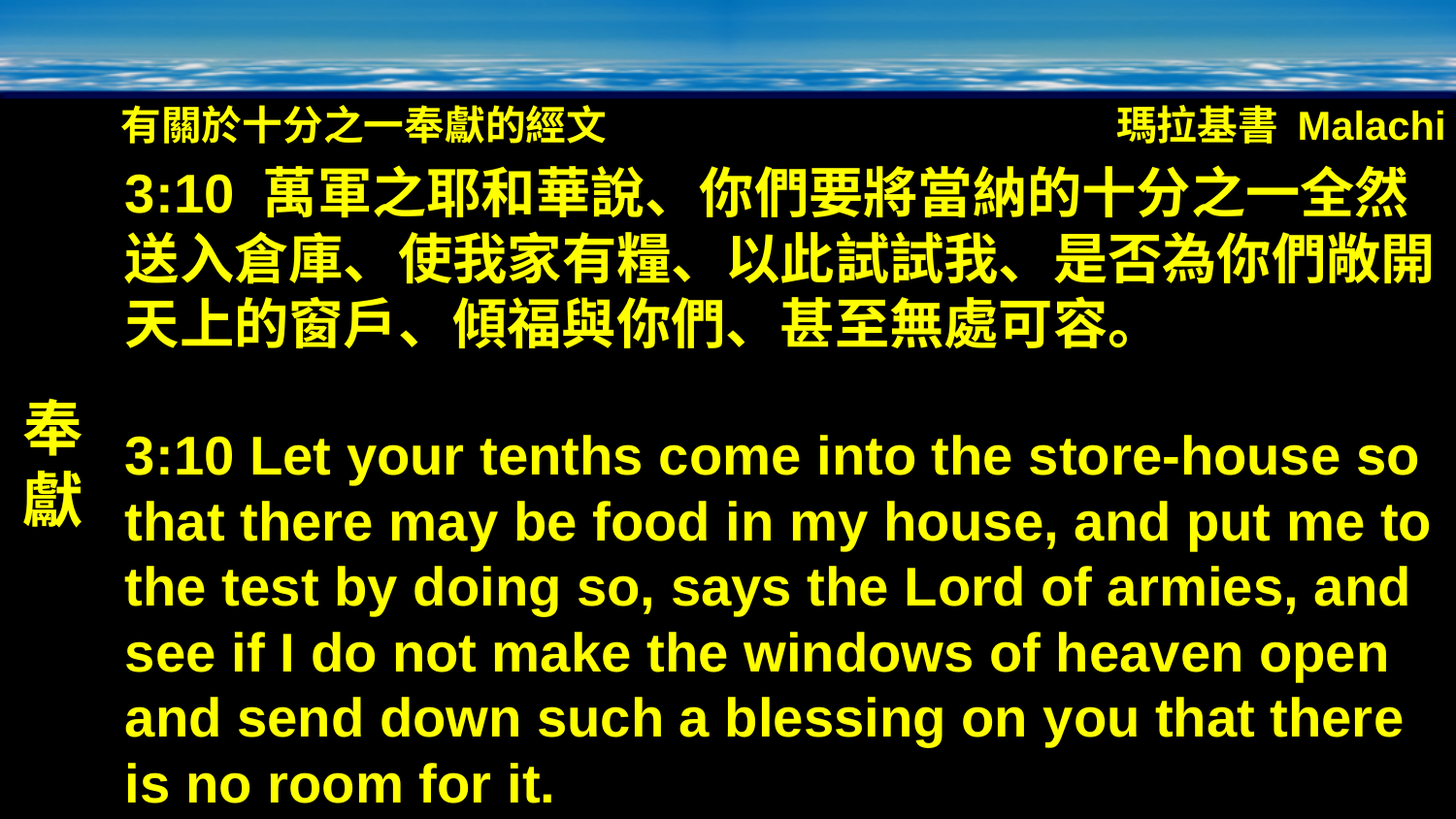

有關於十分之一奉獻的經文
瑪拉基書 Malachi
奉獻
3:10 萬軍之耶和華說、你們要將當納的十分之一全然送入倉庫、使我家有糧、以此試試我、是否為你們敞開天上的窗戶、傾福與你們、甚至無處可容。

3:10 Let your tenths come into the store-house so that there may be food in my house, and put me to the test by doing so, says the Lord of armies, and see if I do not make the windows of heaven open and send down such a blessing on you that there is no room for it.